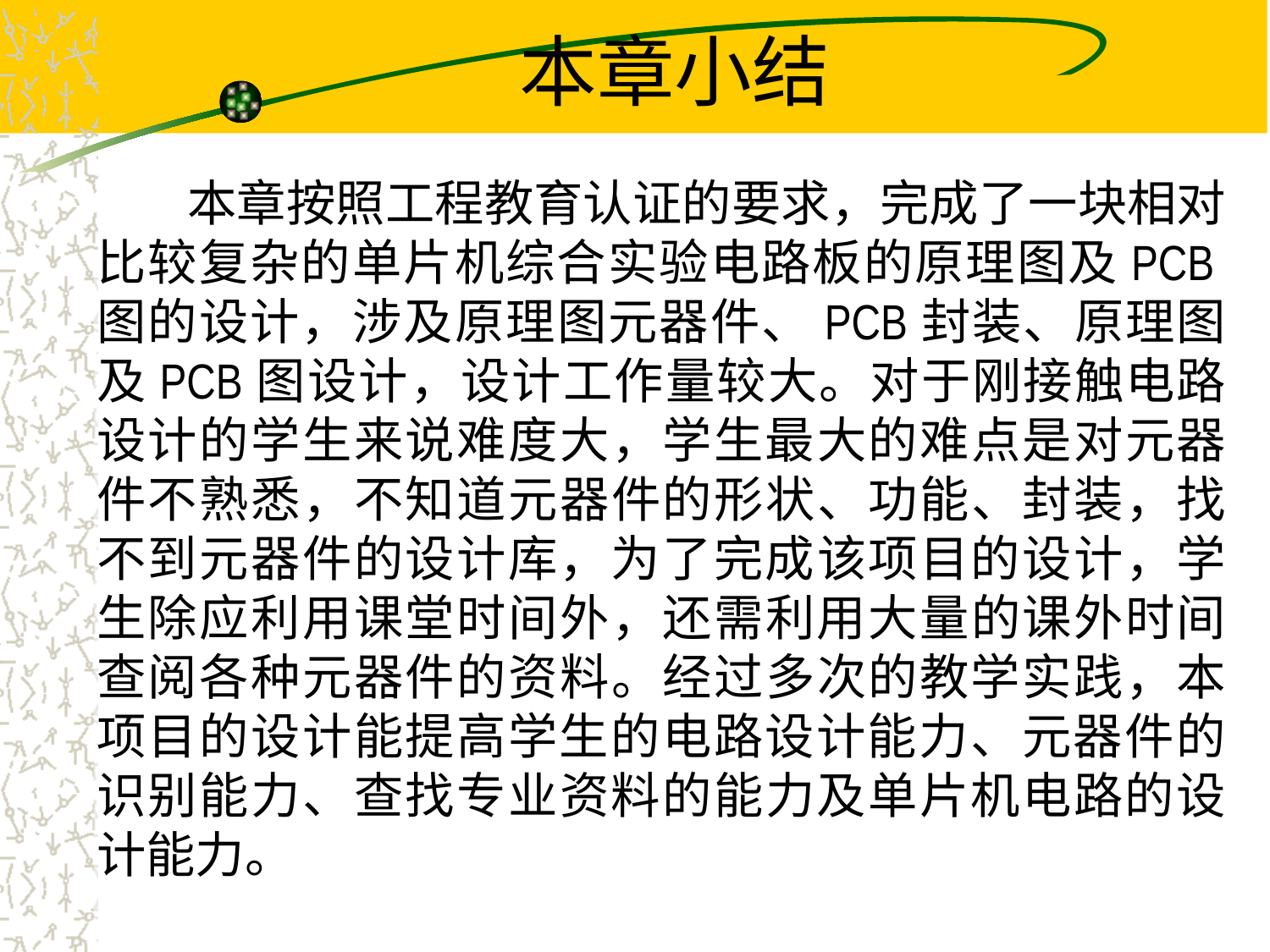

# 本章小结
       本章按照工程教育认证的要求，完成了一块相对比较复杂的单片机综合实验电路板的原理图及PCB图的设计，涉及原理图元器件、PCB封装、原理图及PCB图设计，设计工作量较大。对于刚接触电路设计的学生来说难度大，学生最大的难点是对元器件不熟悉，不知道元器件的形状、功能、封装，找不到元器件的设计库，为了完成该项目的设计，学生除应利用课堂时间外，还需利用大量的课外时间查阅各种元器件的资料。经过多次的教学实践，本项目的设计能提高学生的电路设计能力、元器件的识别能力、查找专业资料的能力及单片机电路的设计能力。